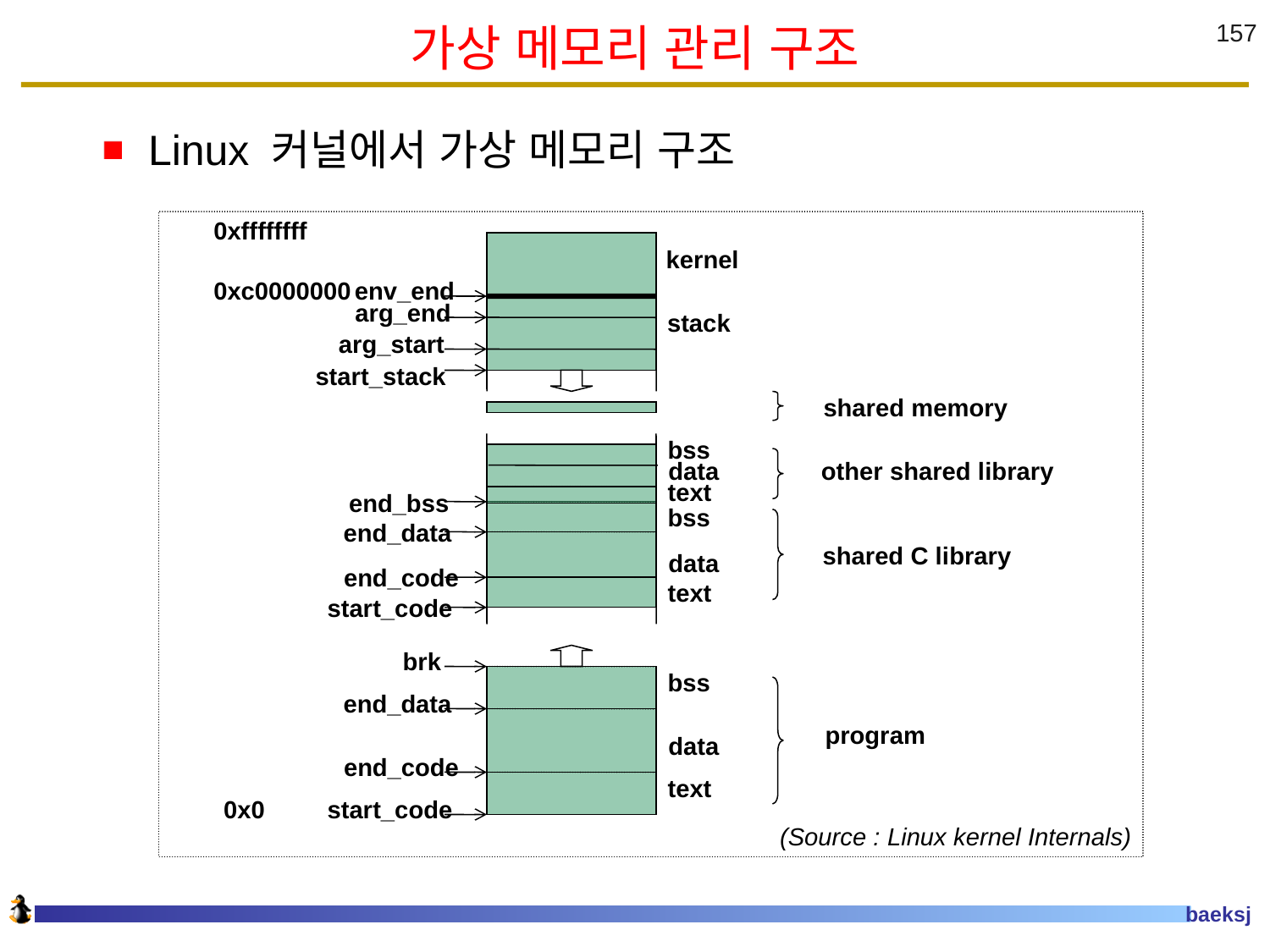

# 가상 메모리 관리 구조
157
Linux 커널에서 가상 메모리 구조

0xffffffff

kernel
0xc0000000
     env_end

     arg_end

stack

   arg_start

start_stack

shared memory

bss

data
other shared library

text

end_bss

bss

  end_data

shared C library
data
  end_code

text
start_code

brk

bss

  end_data

program
data
  end_code

text
0x0
start_code

(Source : Linux kernel Internals)